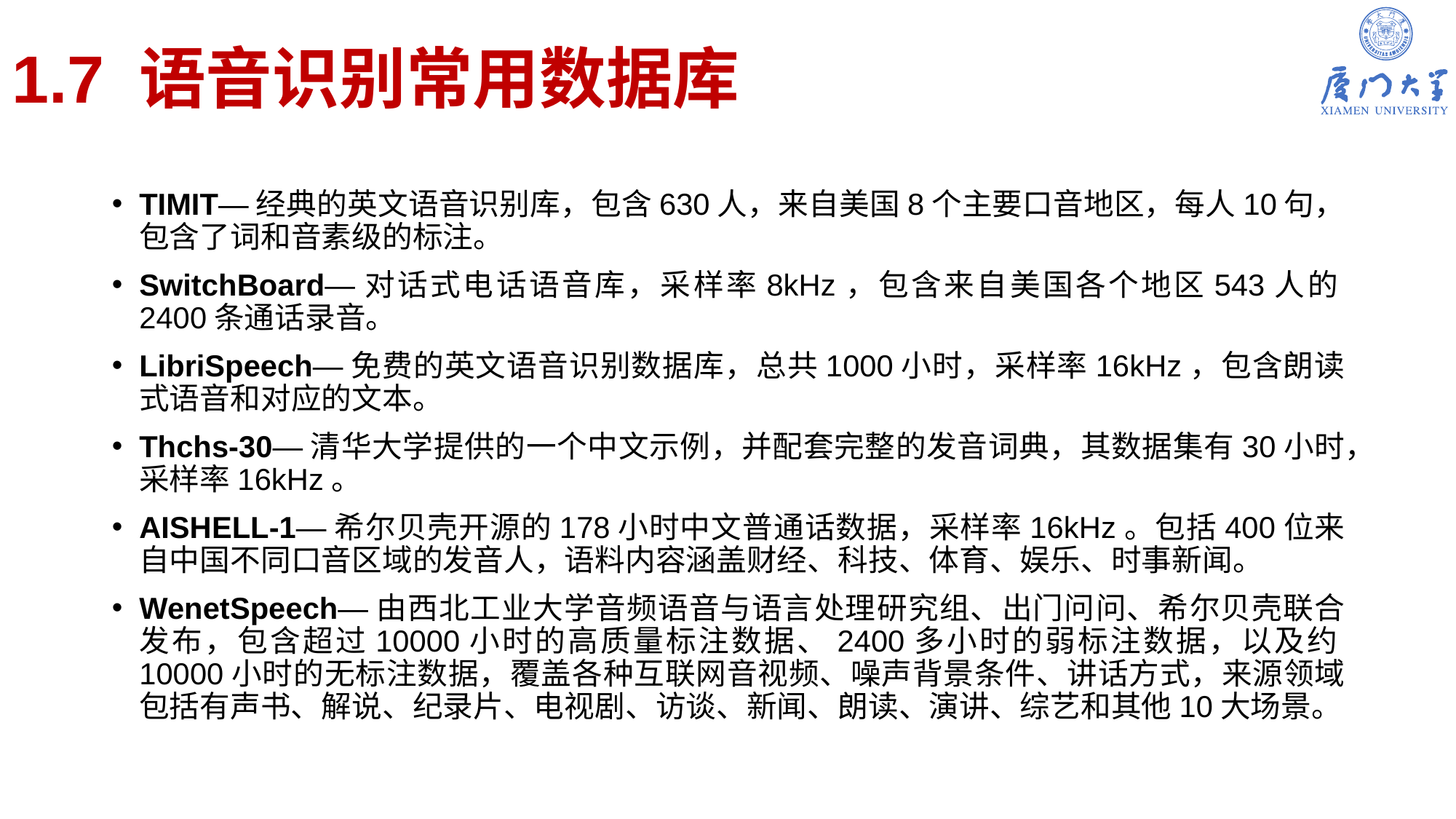

# 1.7 语音识别常用数据库
TIMIT—经典的英文语音识别库，包含630人，来自美国8个主要口音地区，每人10句，包含了词和音素级的标注。
SwitchBoard—对话式电话语音库，采样率8kHz，包含来自美国各个地区543人的2400条通话录音。
LibriSpeech—免费的英文语音识别数据库，总共1000小时，采样率16kHz，包含朗读式语音和对应的文本。
Thchs-30—清华大学提供的一个中文示例，并配套完整的发音词典，其数据集有30小时，采样率16kHz。
AISHELL-1—希尔贝壳开源的178小时中文普通话数据，采样率16kHz。包括400位来自中国不同口音区域的发音人，语料内容涵盖财经、科技、体育、娱乐、时事新闻。
WenetSpeech—由西北工业大学音频语音与语言处理研究组、出门问问、希尔贝壳联合发布，包含超过10000小时的高质量标注数据、2400多小时的弱标注数据，以及约10000小时的无标注数据，覆盖各种互联网音视频、噪声背景条件、讲话方式，来源领域包括有声书、解说、纪录片、电视剧、访谈、新闻、朗读、演讲、综艺和其他10大场景。